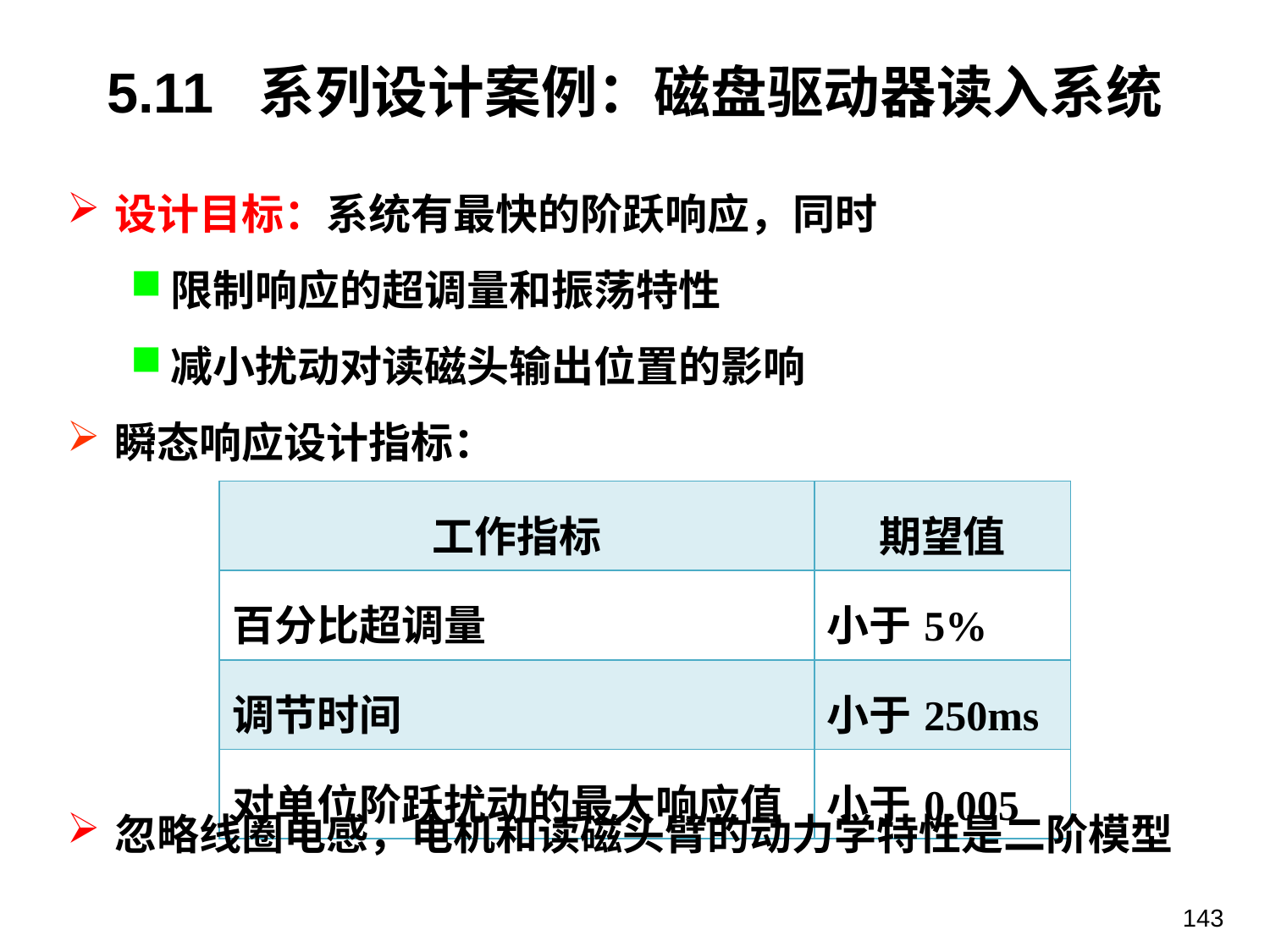

5.11  系列设计案例：磁盘驱动器读入系统
设计目标：系统有最快的阶跃响应，同时
限制响应的超调量和振荡特性
减小扰动对读磁头输出位置的影响
瞬态响应设计指标：
| 工作指标 | 期望值 |
| --- | --- |
| 百分比超调量 | 小于5% |
| 调节时间 | 小于250ms |
| 对单位阶跃扰动的最大响应值 | 小于0.005 |
忽略线圈电感，电机和读磁头臂的动力学特性是二阶模型
143